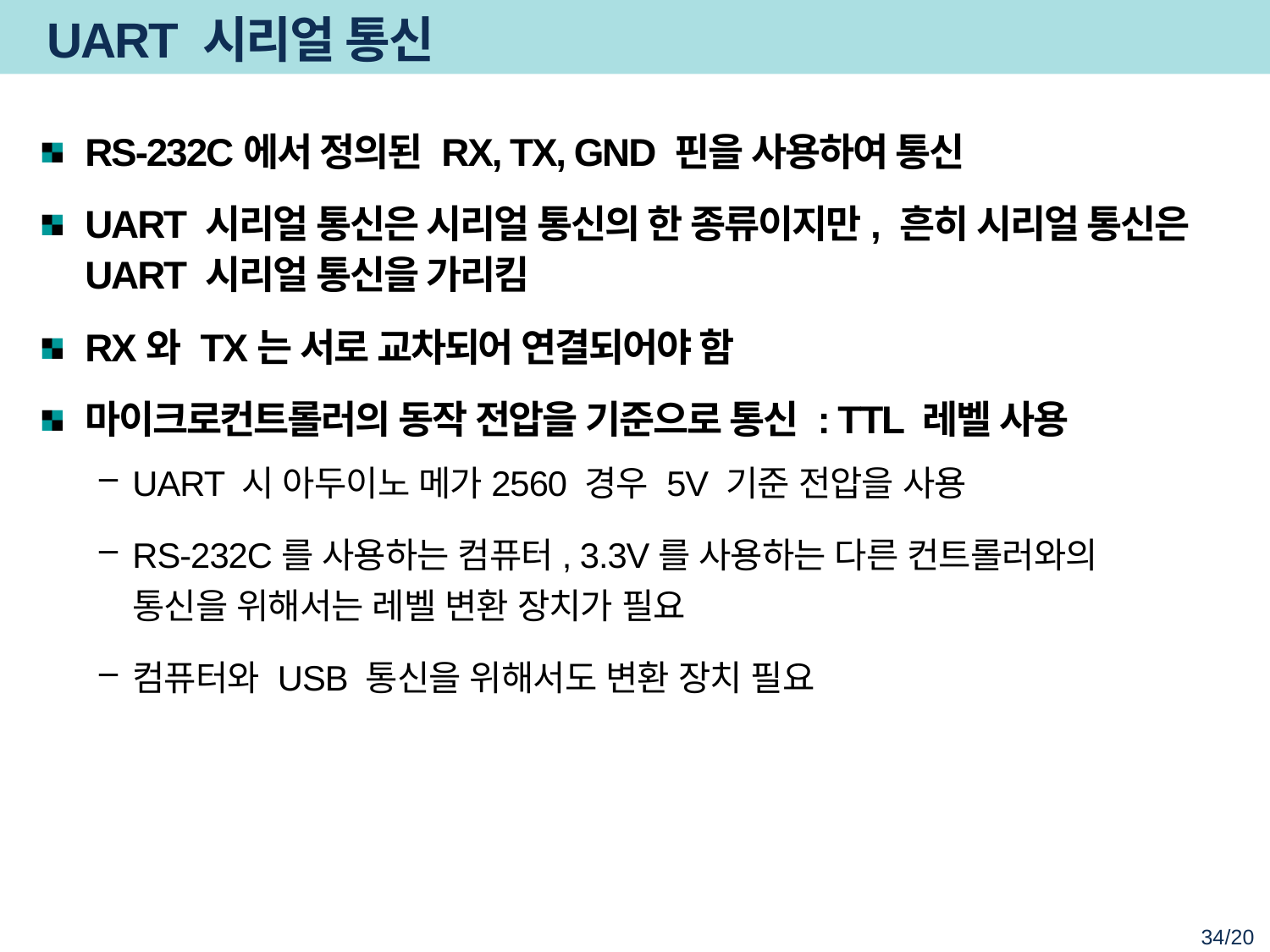

# UART 시리얼 통신
RS-232C에서 정의된 RX, TX, GND 핀을 사용하여 통신
UART 시리얼 통신은 시리얼 통신의 한 종류이지만, 흔히 시리얼 통신은 UART 시리얼 통신을 가리킴
RX와 TX는 서로 교차되어 연결되어야 함
마이크로컨트롤러의 동작 전압을 기준으로 통신 : TTL 레벨 사용
UART 시 아두이노 메가2560 경우 5V 기준 전압을 사용
RS-232C를 사용하는 컴퓨터, 3.3V를 사용하는 다른 컨트롤러와의 통신을 위해서는 레벨 변환 장치가 필요
컴퓨터와 USB 통신을 위해서도 변환 장치 필요